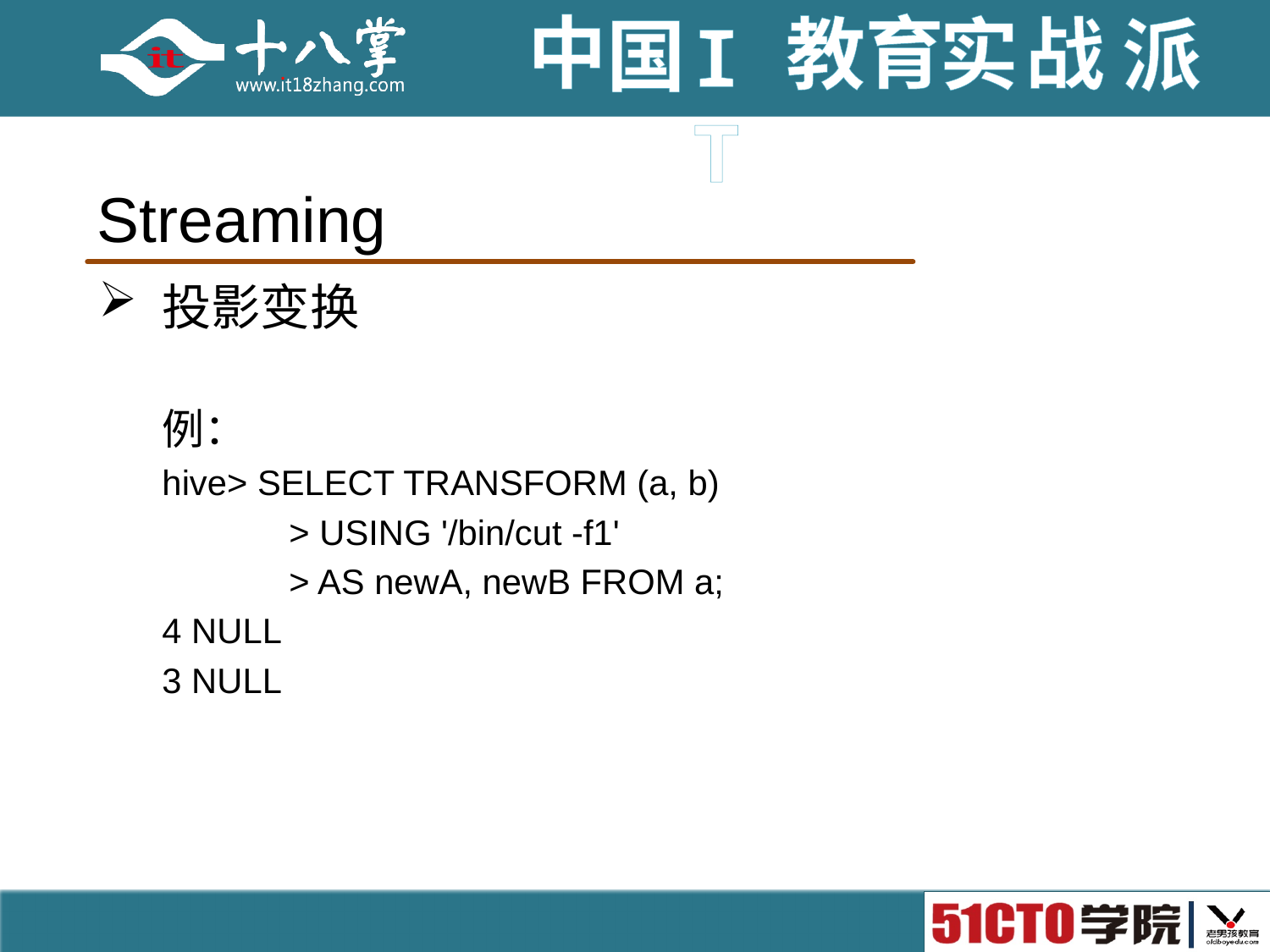

# Streaming
投影变换

例：
hive> SELECT TRANSFORM (a, b)
	> USING '/bin/cut -f1'
	> AS newA, newB FROM a;
4 NULL
3 NULL